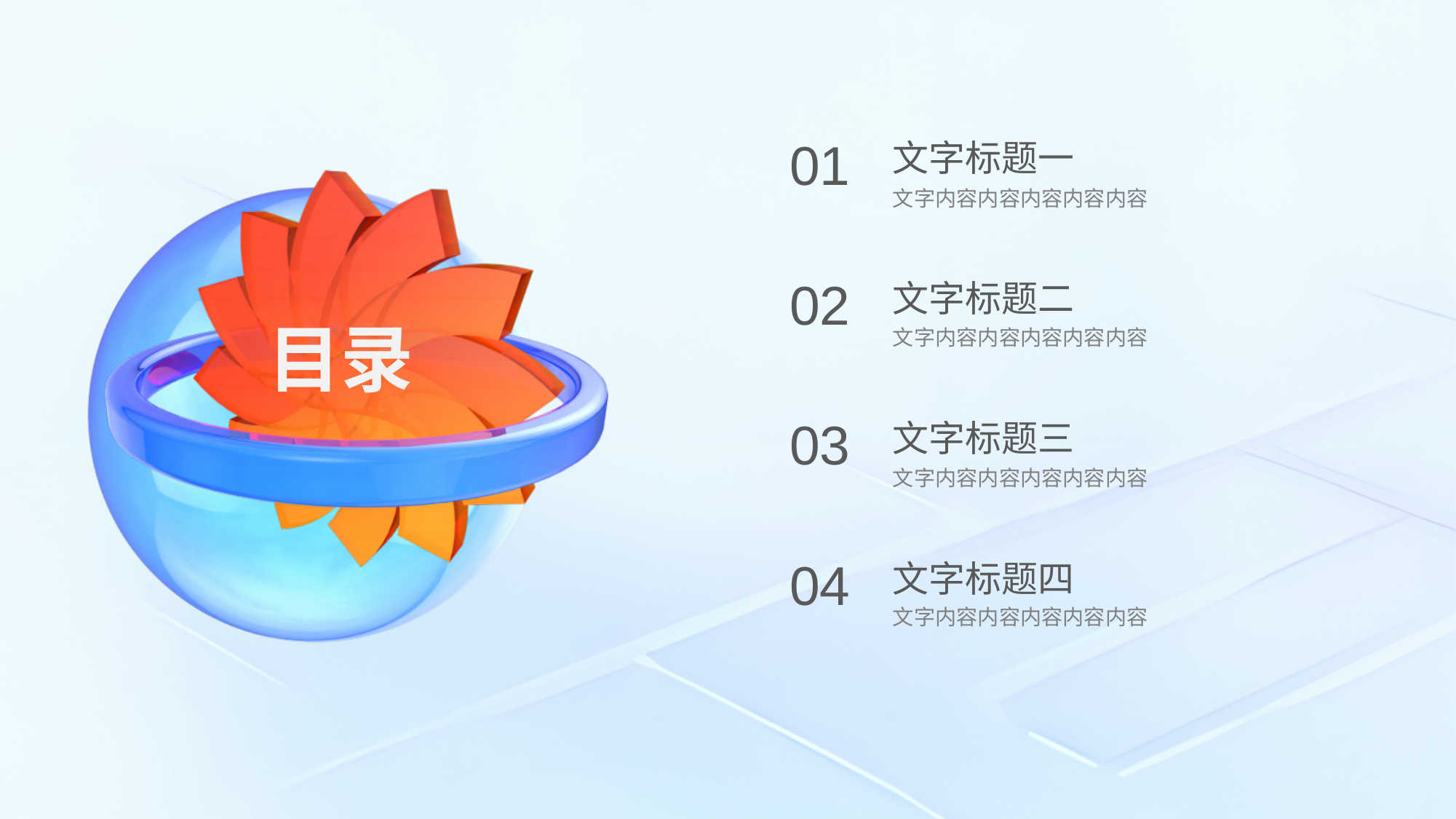

文字标题一
文字内容内容内容内容内容
文字标题二
文字内容内容内容内容内容
文字标题三
文字内容内容内容内容内容
文字标题四
文字内容内容内容内容内容